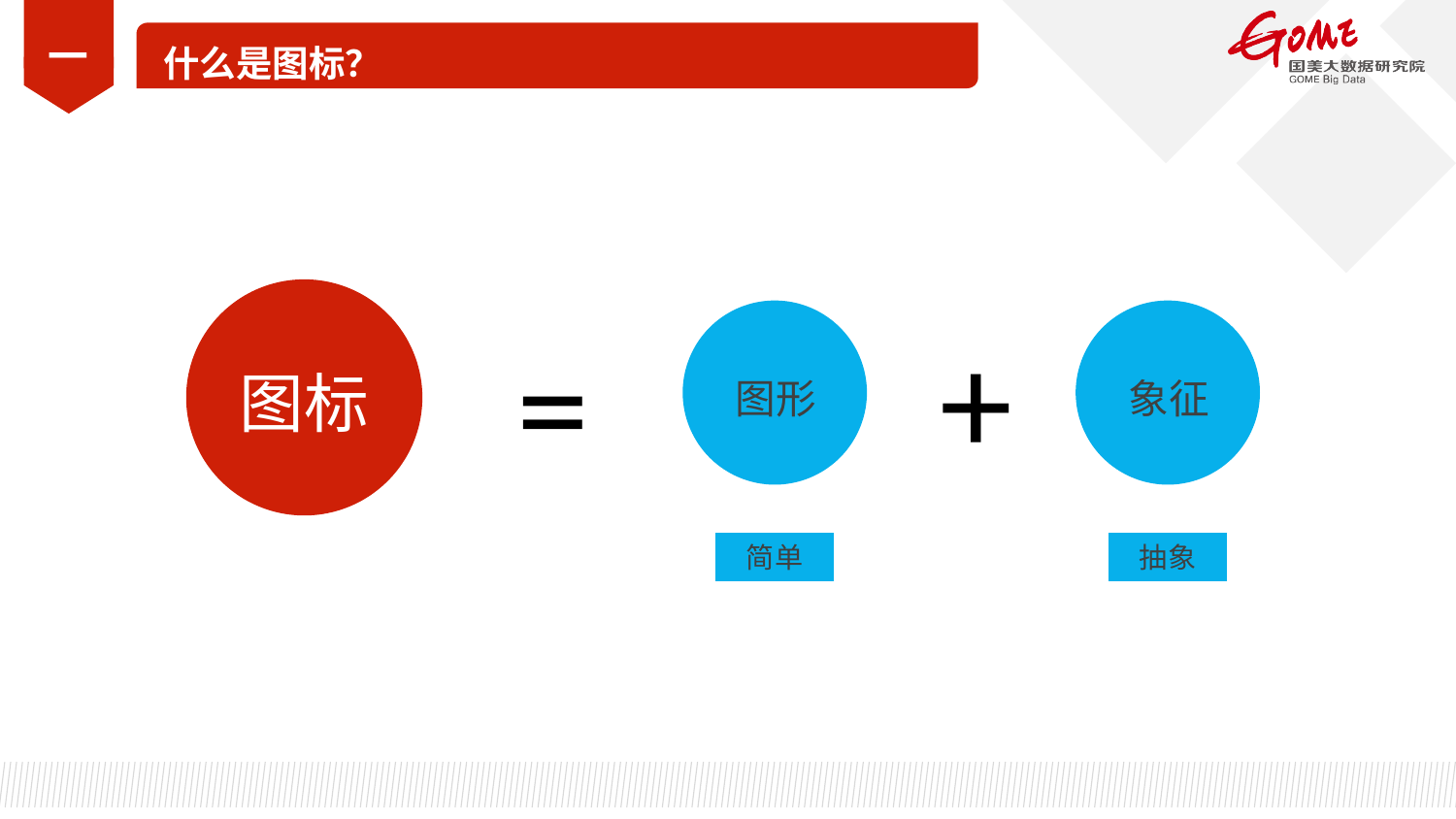

一
什么是图标？

+

=
图标
图形
象征
简单
抽象